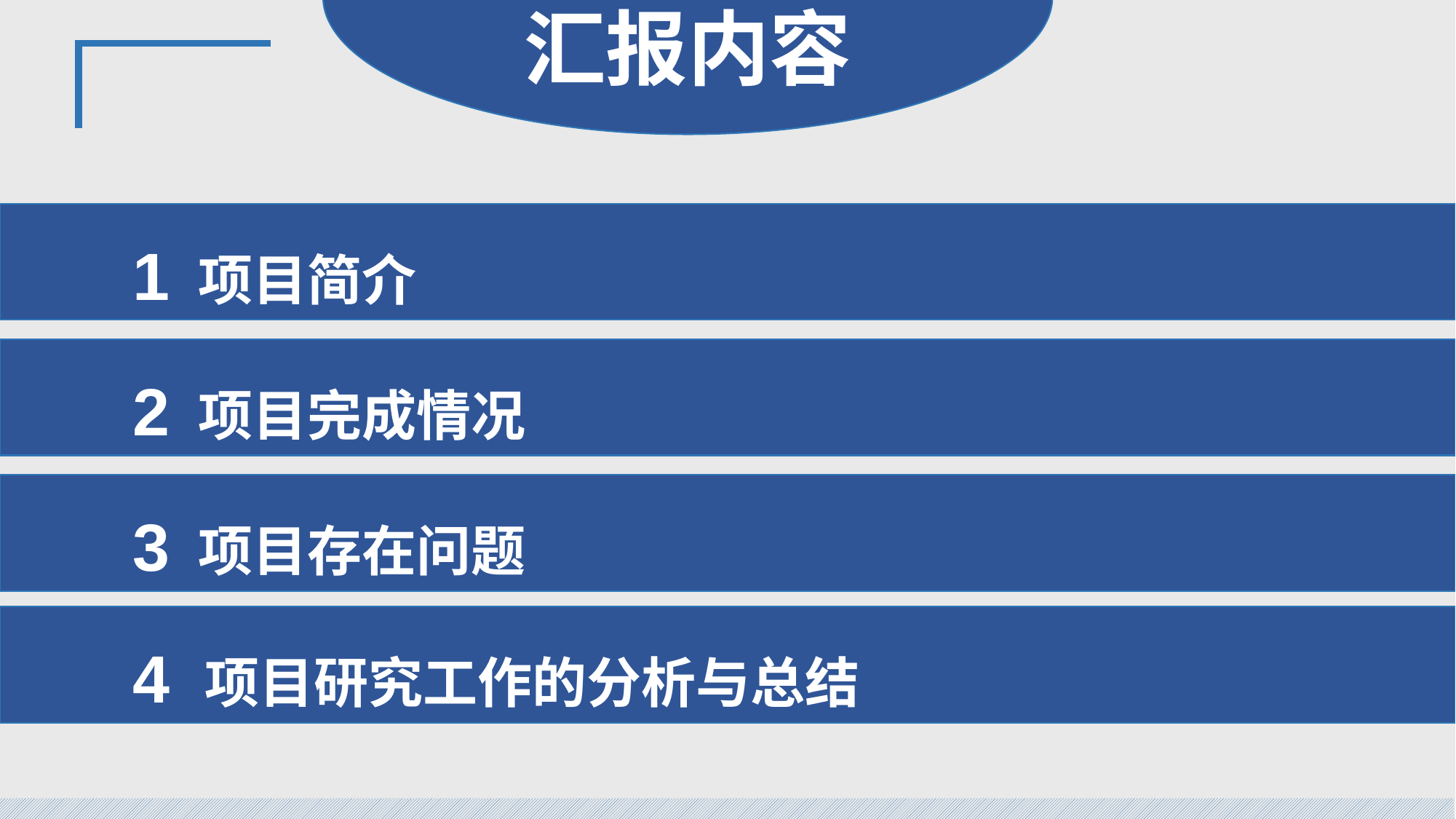

汇报内容

1 项目简介

2 项目完成情况

3 项目存在问题

4 项目研究工作的分析与总结